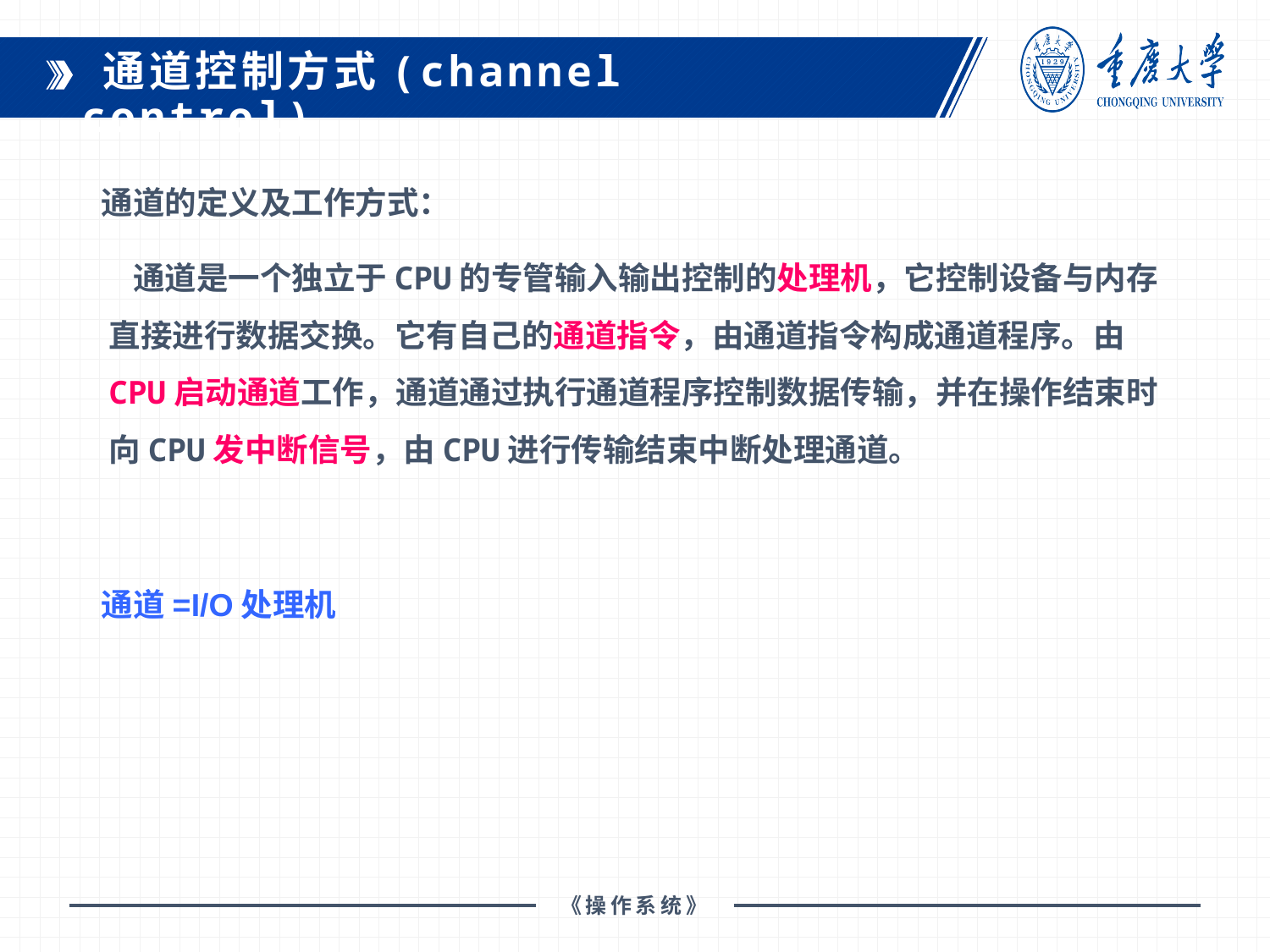

通道控制方式(channel control)
通道的定义及工作方式：
　通道是一个独立于CPU的专管输入输出控制的处理机，它控制设备与内存直接进行数据交换。它有自己的通道指令，由通道指令构成通道程序。由CPU启动通道工作，通道通过执行通道程序控制数据传输，并在操作结束时向CPU发中断信号，由CPU进行传输结束中断处理通道。

通道=I/O处理机